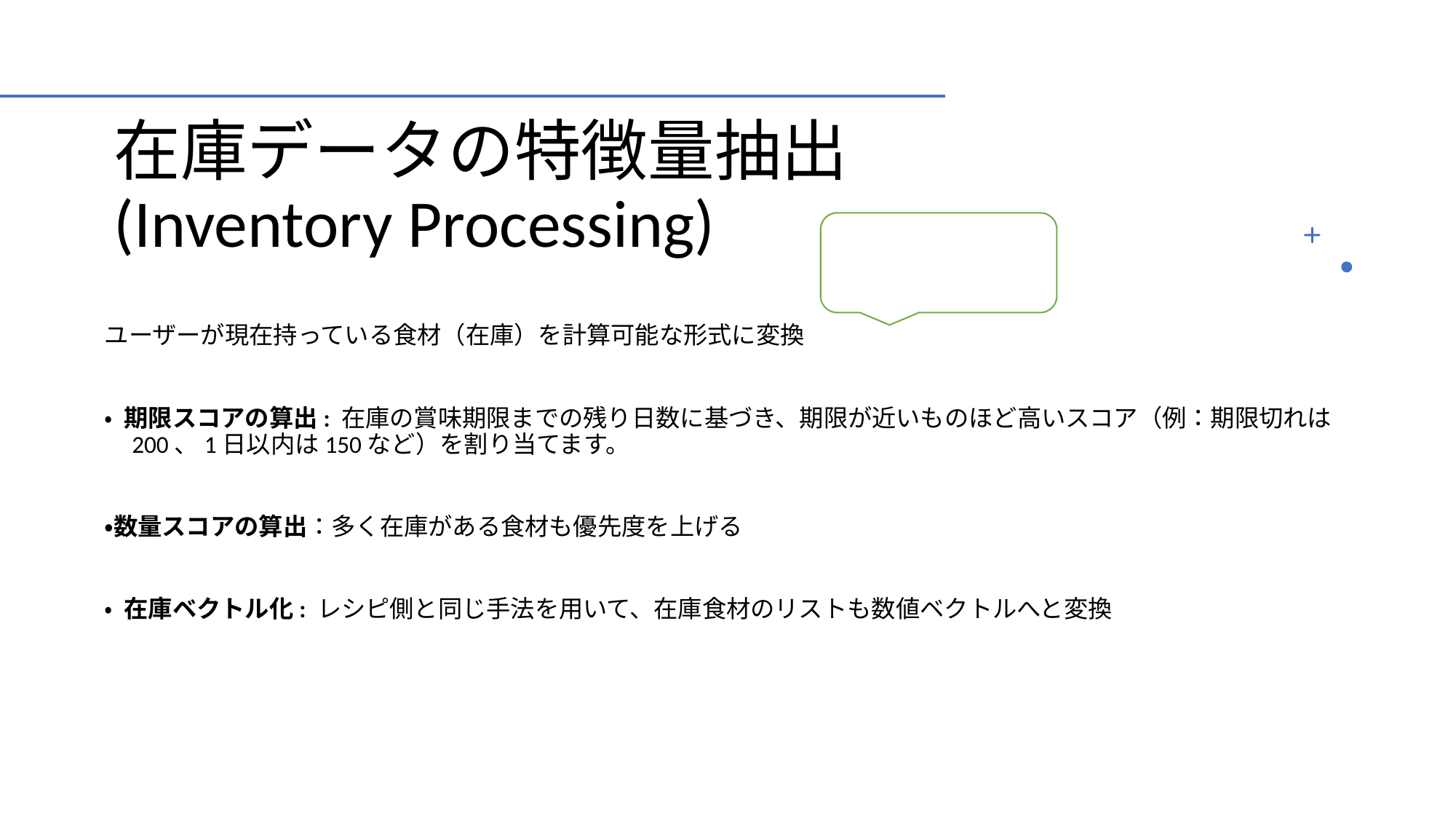

# 在庫データの特徴量抽出 (Inventory Processing)

ユーザーが現在持っている食材（在庫）を計算可能な形式に変換

• 期限スコアの算出: 在庫の賞味期限までの残り日数に基づき、期限が近いものほど高いスコア（例：期限切れは200、1日以内は150など）を割り当てます。

・数量スコアの算出：多く在庫がある食材も優先度を上げる

• 在庫ベクトル化: レシピ側と同じ手法を用いて、在庫食材のリストも数値ベクトルへと変換